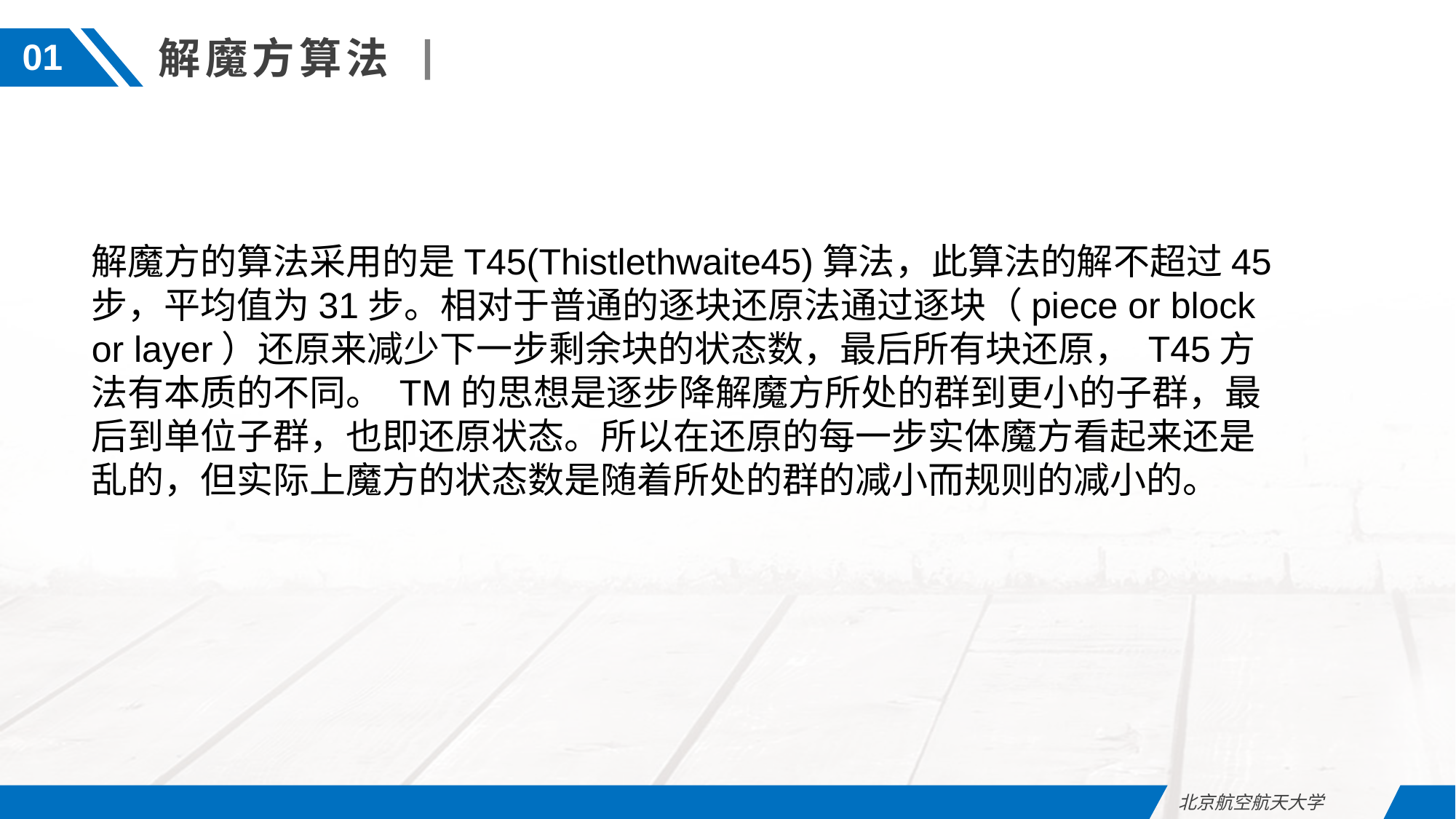

解魔方算法

01

解魔方的算法采用的是T45(Thistlethwaite45)算法，此算法的解不超过45步，平均值为31步。相对于普通的逐块还原法通过逐块（piece or block or layer）还原来减少下一步剩余块的状态数，最后所有块还原， T45方法有本质的不同。 TM的思想是逐步降解魔方所处的群到更小的子群，最后到单位子群，也即还原状态。所以在还原的每一步实体魔方看起来还是乱的，但实际上魔方的状态数是随着所处的群的减小而规则的减小的。

北京航空航天大学